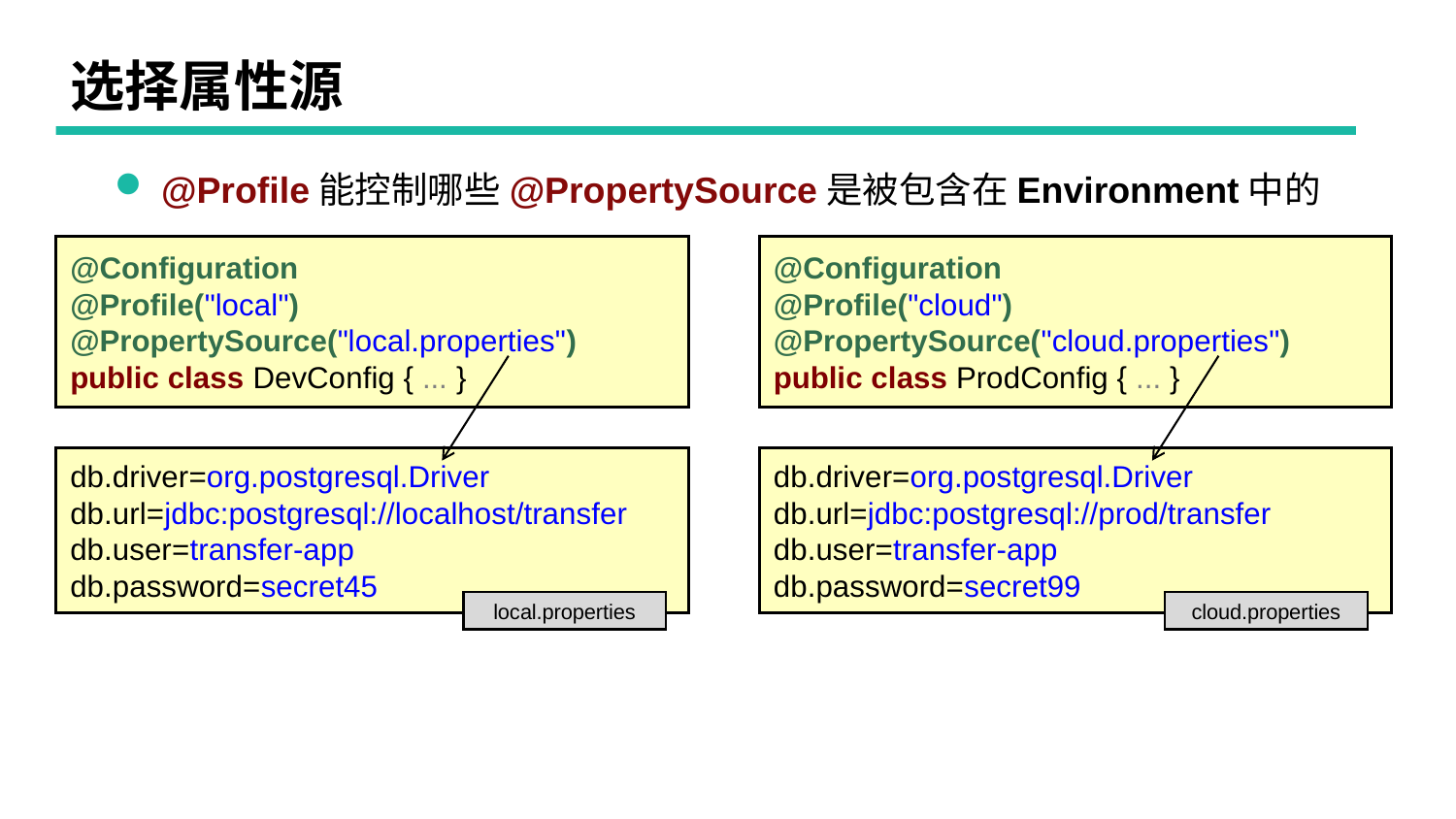

# 选择属性源
 @Profile能控制哪些@PropertySource是被包含在Environment中的
@Configuration
@Profile("local")
@PropertySource("local.properties")
public class DevConfig { ... }
@Configuration
@Profile("cloud")
@PropertySource("cloud.properties")
public class ProdConfig { ... }
db.driver=org.postgresql.Driver
db.url=jdbc:postgresql://localhost/transfer
db.user=transfer-app
db.password=secret45
db.driver=org.postgresql.Driver
db.url=jdbc:postgresql://prod/transfer
db.user=transfer-app
db.password=secret99
local.properties
cloud.properties